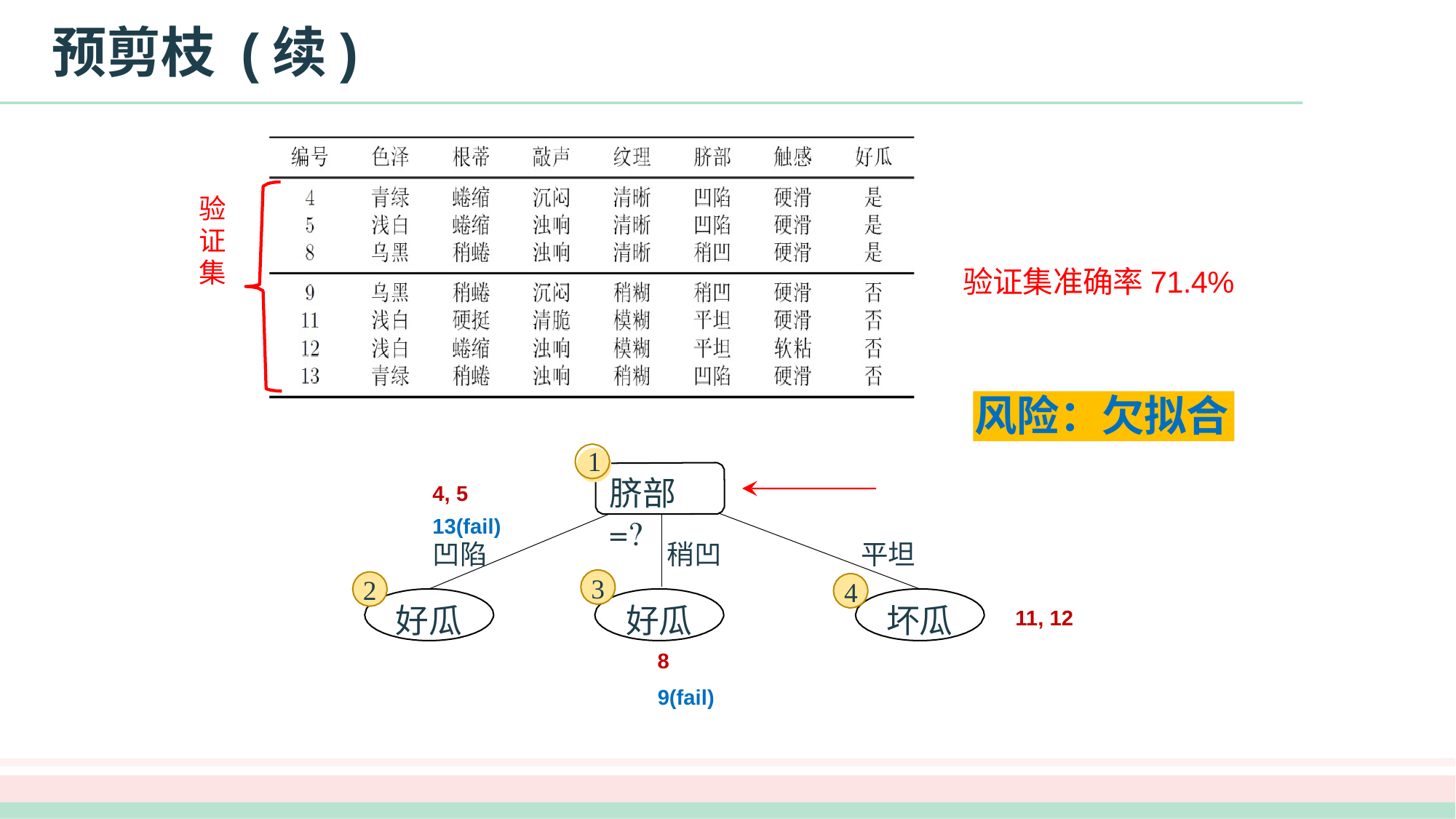

# 预剪枝 (续)

验 证 集
验证集准确率71.4%
风险：欠拟合

1

脐部=?
4, 5

13(fail)

凹陷
稍凹
平坦

3

2

4

好瓜
好瓜
坏瓜
11, 12
8
9(fail)